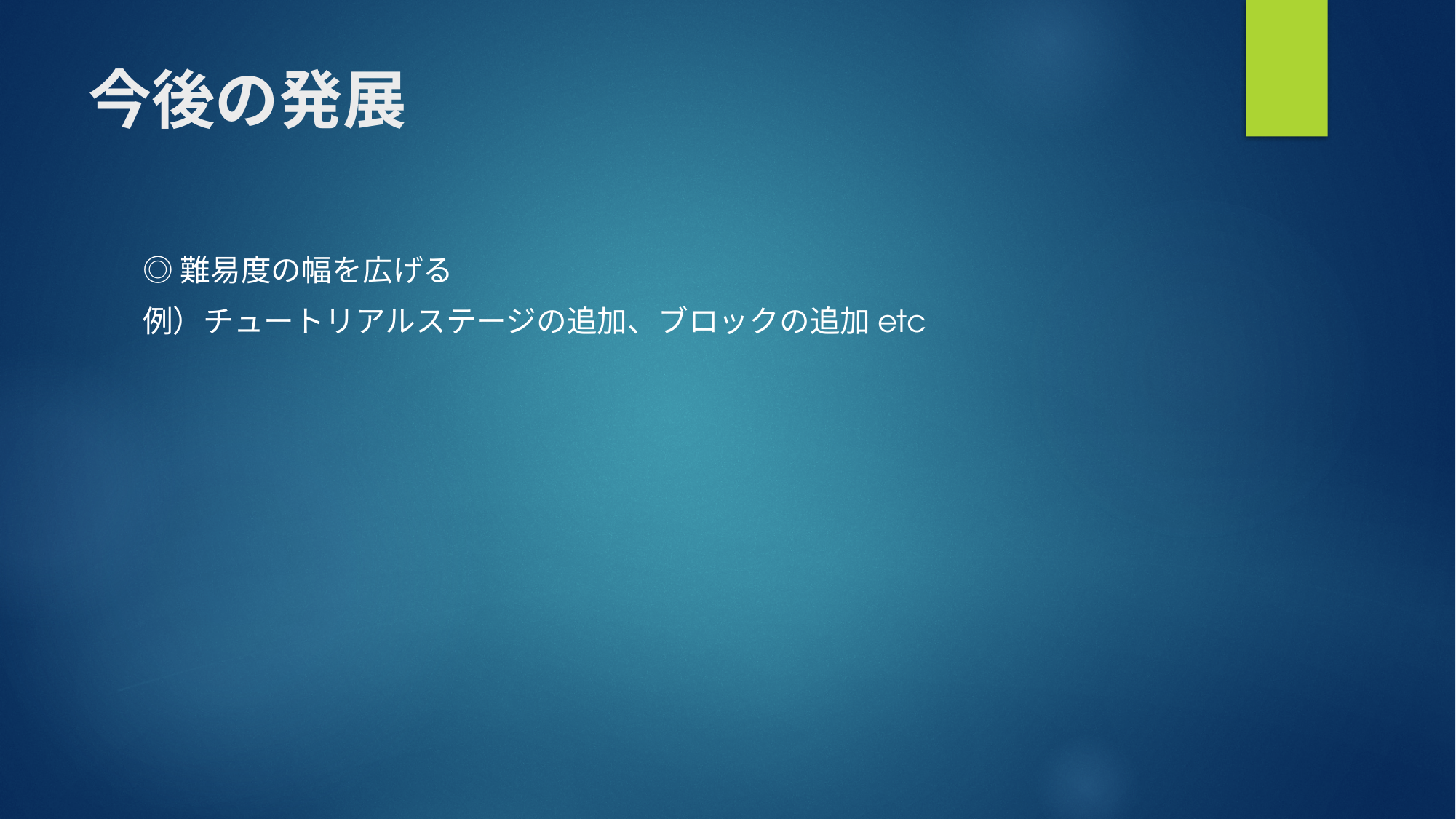

# 今後の発展
◎難易度の幅を広げる
例）チュートリアルステージの追加、ブロックの追加etc